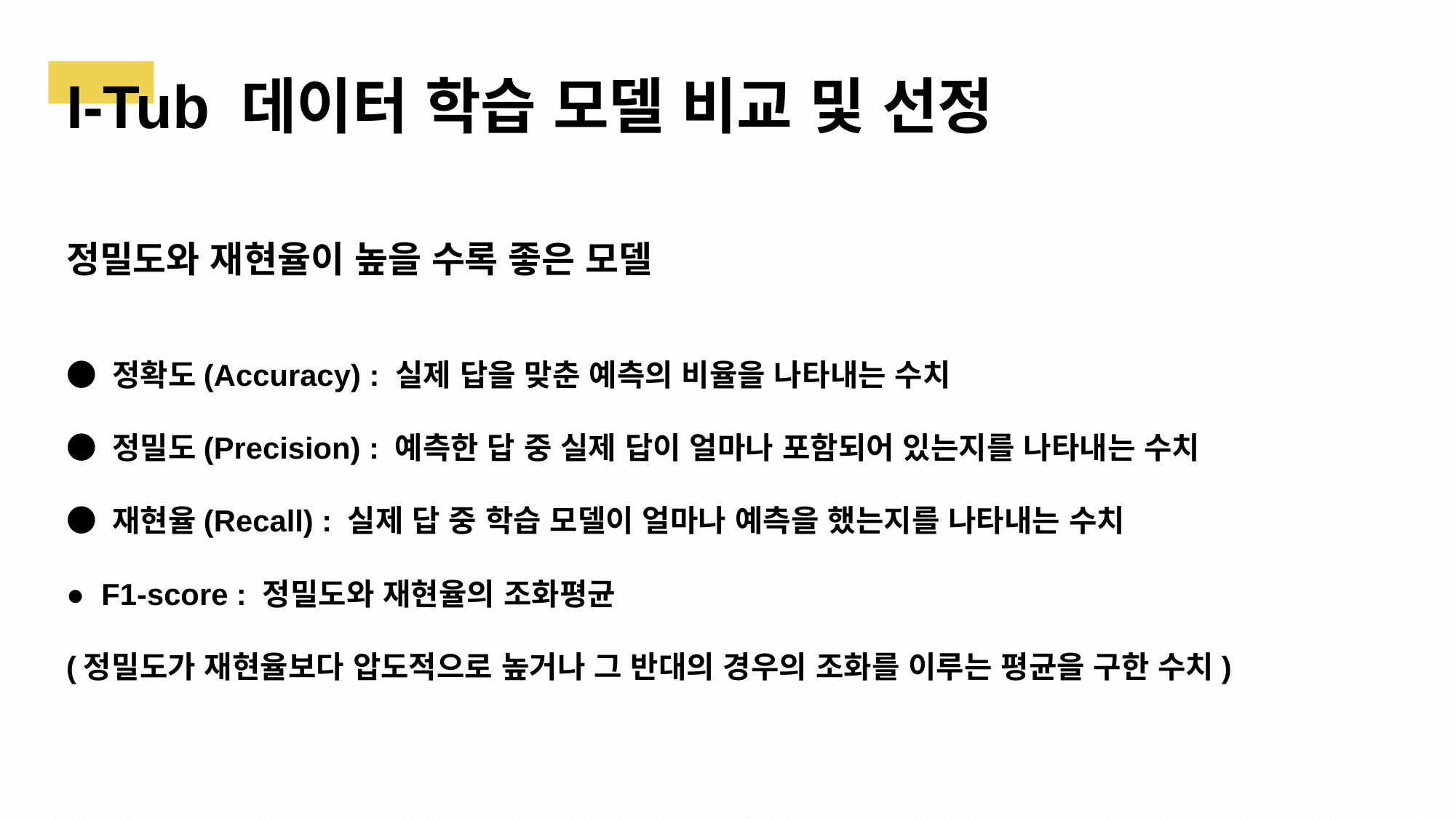

I-Tub 데이터 학습 모델 비교 및 선정
정밀도와 재현율이 높을 수록 좋은 모델

● 정확도(Accuracy) : 실제 답을 맞춘 예측의 비율을 나타내는 수치
● 정밀도(Precision) : 예측한 답 중 실제 답이 얼마나 포함되어 있는지를 나타내는 수치
● 재현율(Recall) : 실제 답 중 학습 모델이 얼마나 예측을 했는지를 나타내는 수치
●  F1-score : 정밀도와 재현율의 조화평균
(정밀도가 재현율보다 압도적으로 높거나 그 반대의 경우의 조화를 이루는 평균을 구한 수치)